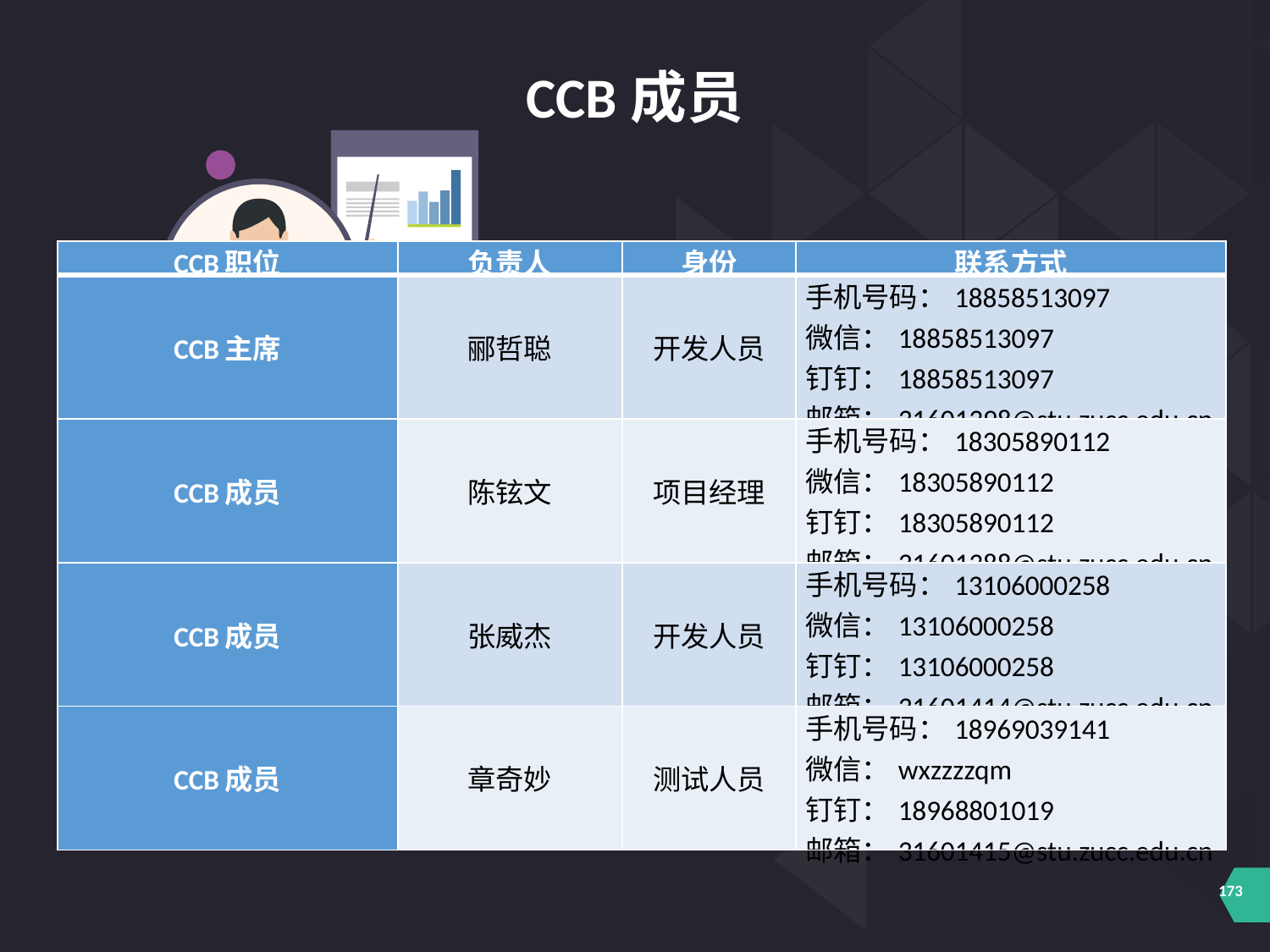

CCB成员

| CCB职位 | 负责人 | 身份 | 联系方式 |
| --- | --- | --- | --- |
| CCB主席 | 郦哲聪 | 开发人员 | 手机号码：18858513097 微信：18858513097 钉钉：18858513097 邮箱：31601398@stu.zucc.edu.cn |
| CCB成员 | 陈铉文 | 项目经理 | 手机号码：18305890112 微信：18305890112 钉钉：18305890112 邮箱：31601388@stu.zucc.edu.cn |
| CCB成员 | 张威杰 | 开发人员 | 手机号码：13106000258 微信：13106000258 钉钉：13106000258 邮箱：31601414@stu.zucc.edu.cn |
| CCB成员 | 章奇妙 | 测试人员 | 手机号码：18969039141 微信：wxzzzzqm 钉钉：18968801019 邮箱：31601415@stu.zucc.edu.cn |